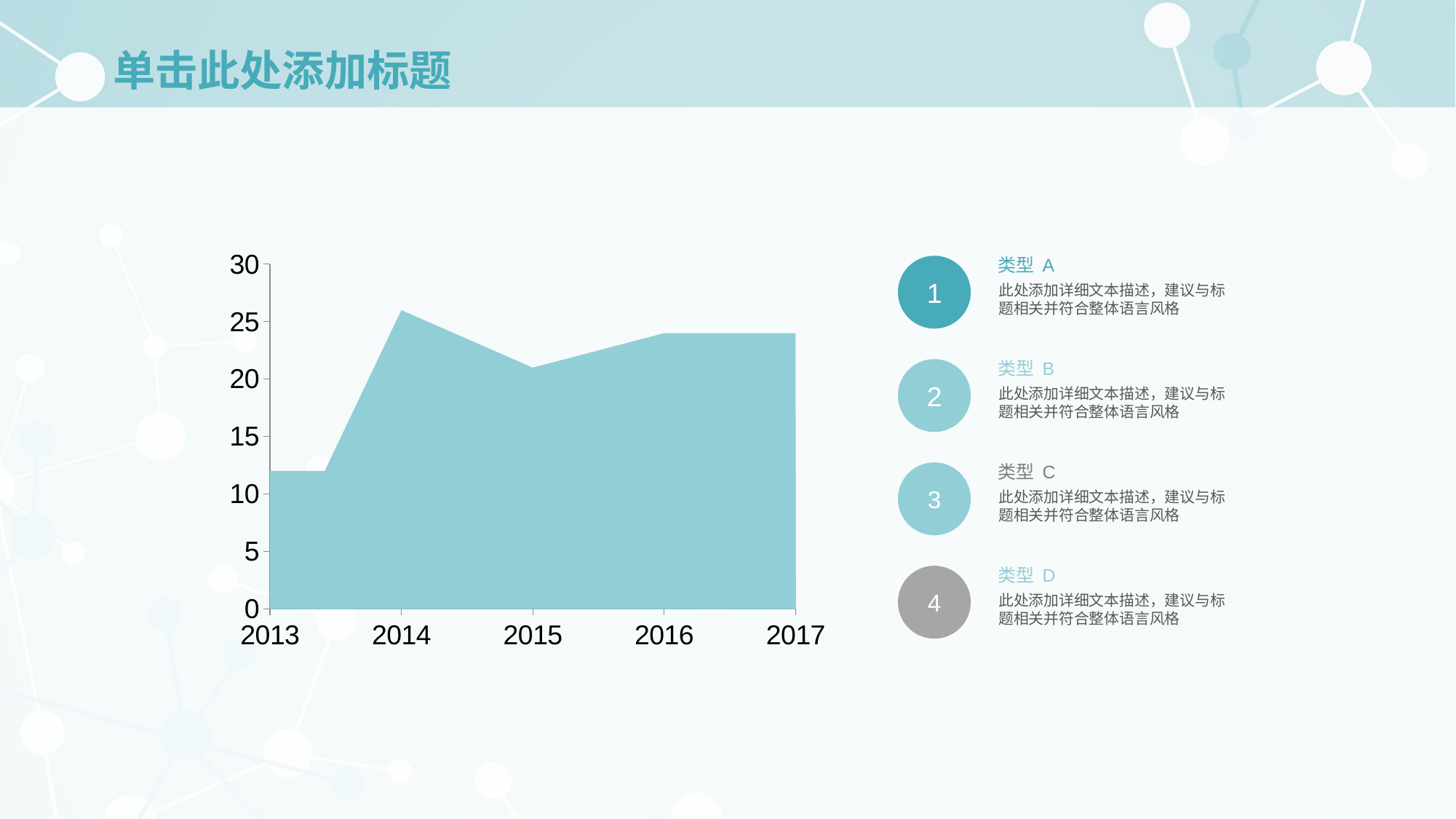

# 单击此处添加标题

### Chart

| Category | Type A | Type B | Type C | Type D |
|---|---|---|---|---|
| 2013 | 2.0 | 12.0 | 5.0 | 2.0 |
| 2014 | 26.0 | 12.0 | 7.0 | 2.0 |
| 2015 | 21.0 | 6.0 | 18.0 | 4.0 |
| 2016 | 24.0 | 19.0 | 6.0 | 14.0 |
| 2017 | 24.0 | 17.0 | 12.0 | 3.0 |
类型 A
1
此处添加详细文本描述，建议与标题相关并符合整体语言风格
类型 B
2
此处添加详细文本描述，建议与标题相关并符合整体语言风格
类型 C
3
此处添加详细文本描述，建议与标题相关并符合整体语言风格
类型 D
4
此处添加详细文本描述，建议与标题相关并符合整体语言风格